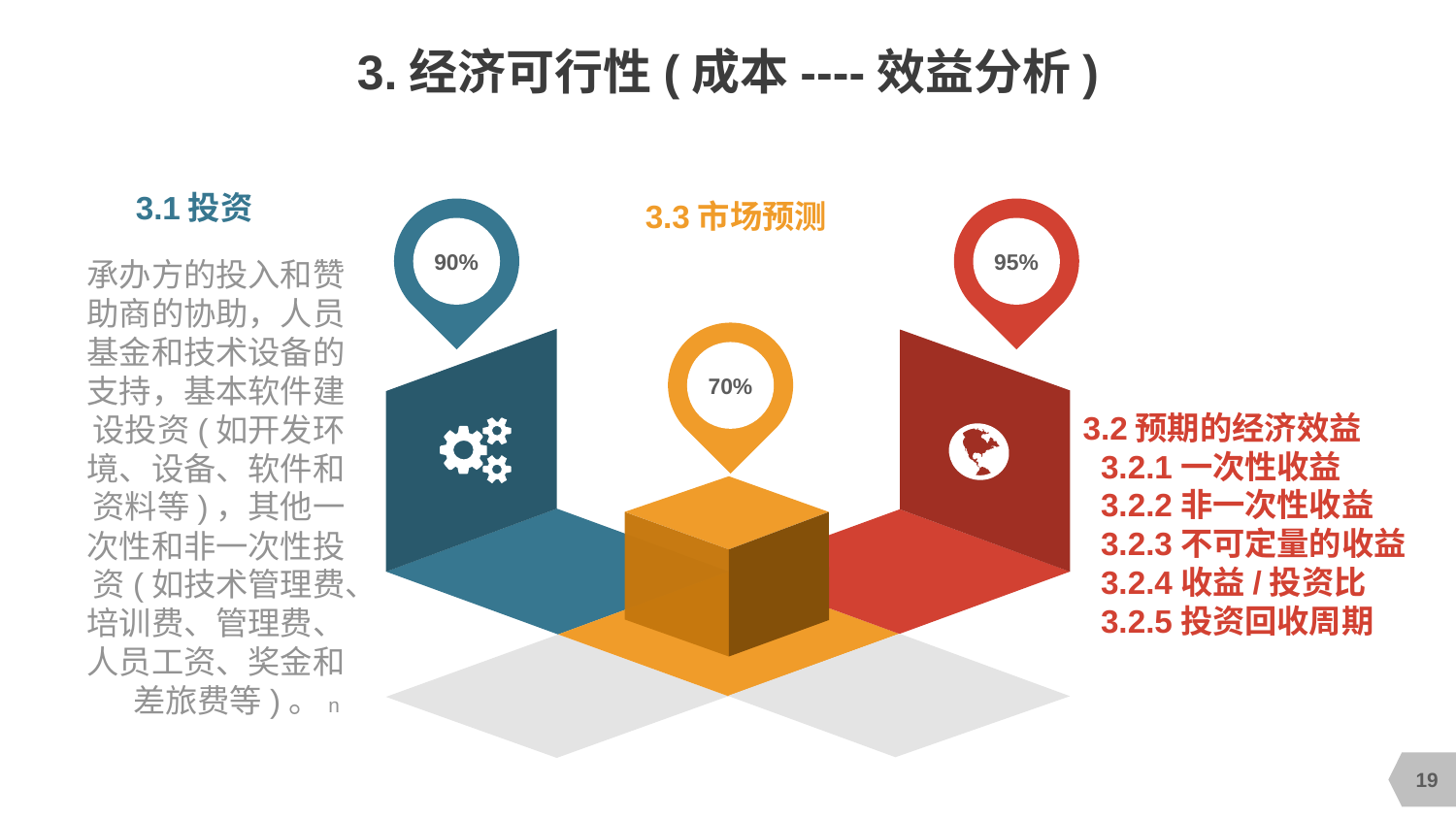

# 3.经济可行性(成本----效益分析)
3.1投资
承办方的投入和赞助商的协助，人员基金和技术设备的支持，基本软件建设投资(如开发环境、设备、软件和资料等)，其他一次性和非一次性投资(如技术管理费、培训费、管理费、人员工资、奖金和差旅费等)。n
3.3市场预测

90%

95%

70%

3.2预期的经济效益
  3.2.1一次性收益
  3.2.2非一次性收益
  3.2.3不可定量的收益
  3.2.4收益/投资比
  3.2.5投资回收周期

19